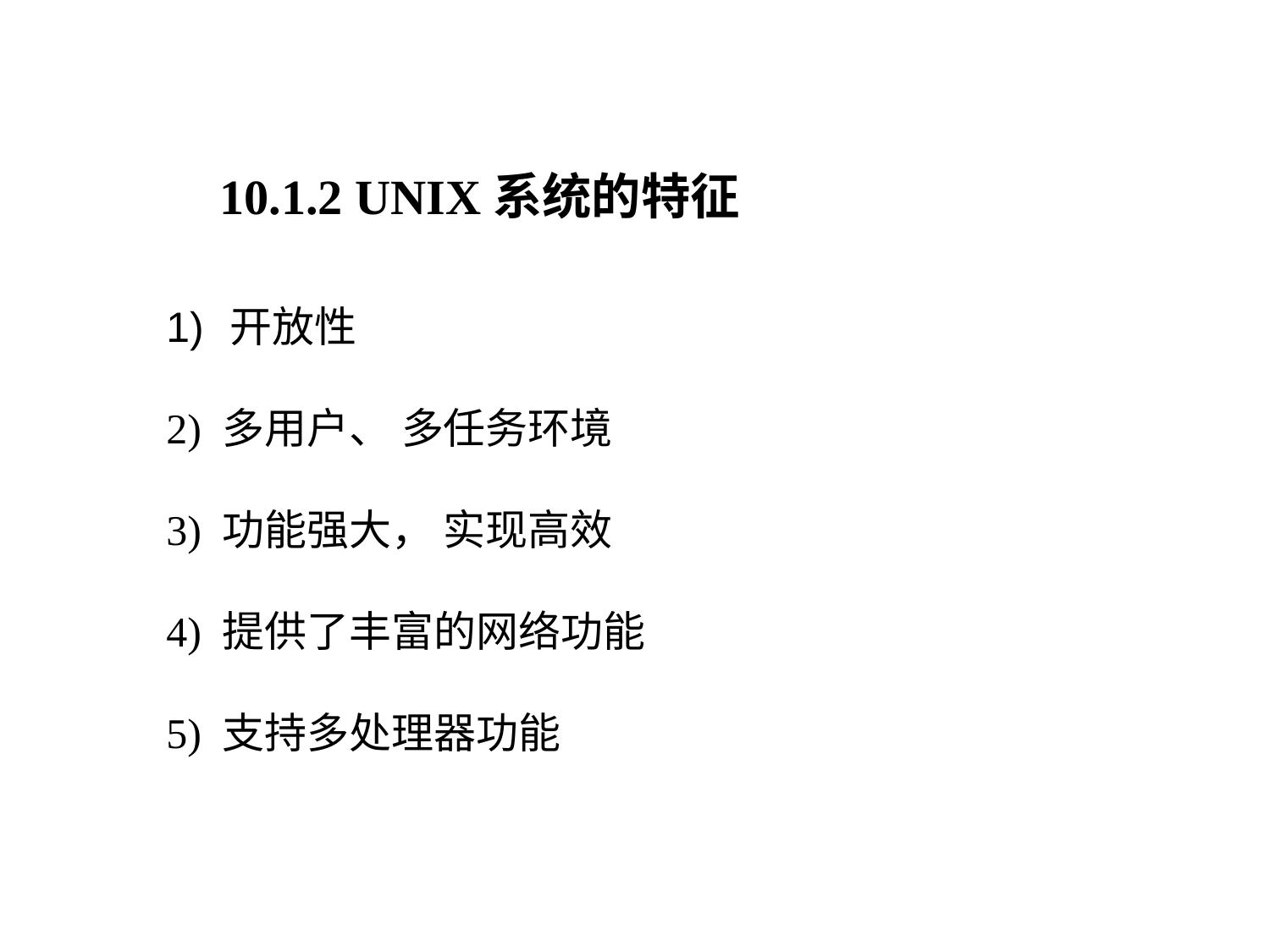

10.1.2 UNIX系统的特征
开放性
2) 多用户、 多任务环境
3) 功能强大， 实现高效
4) 提供了丰富的网络功能
5) 支持多处理器功能